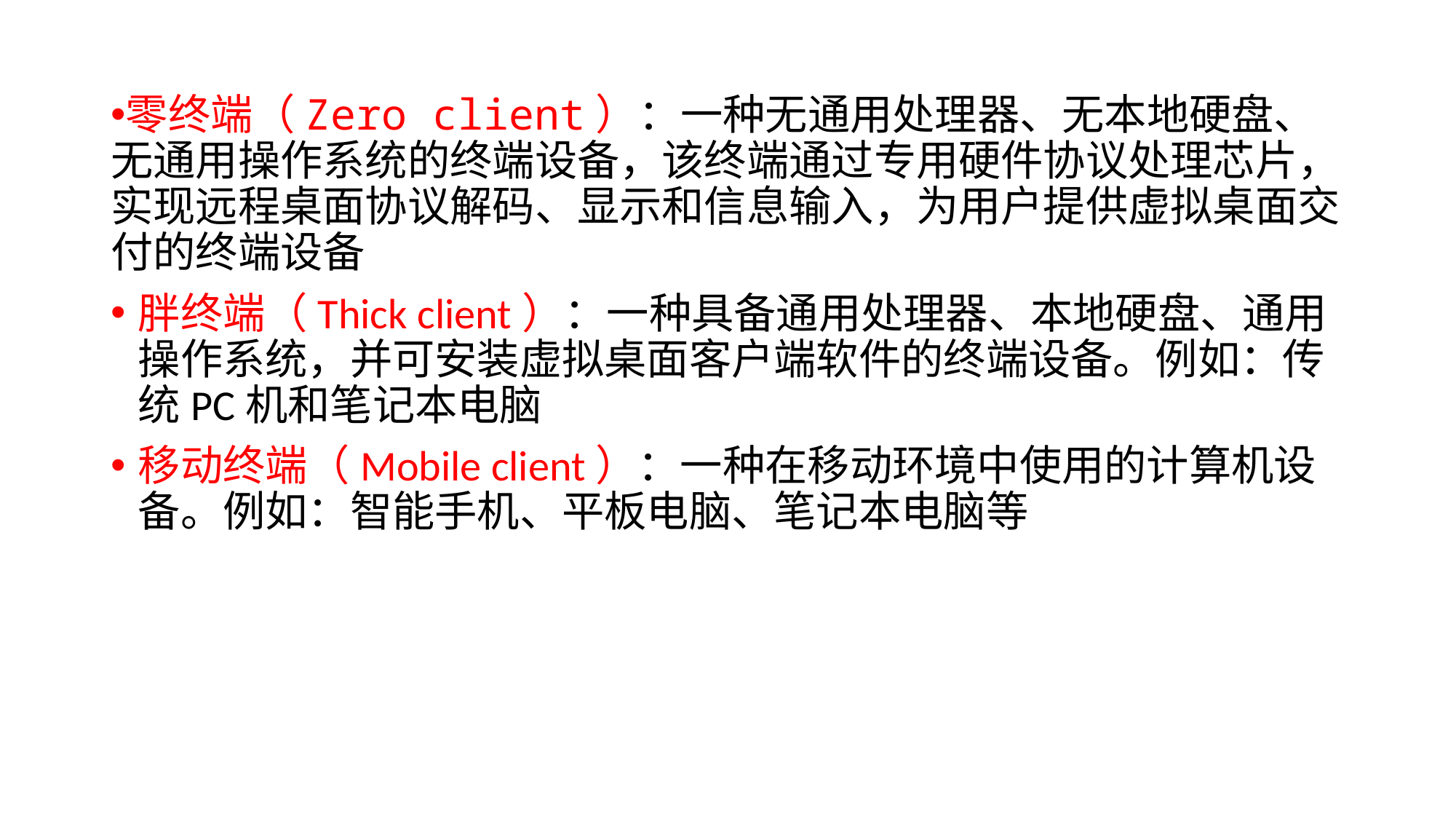

零终端（Zero client）：一种无通用处理器、无本地硬盘、无通用操作系统的终端设备，该终端通过专用硬件协议处理芯片，实现远程桌面协议解码、显示和信息输入，为用户提供虚拟桌面交付的终端设备
胖终端（Thick client）：一种具备通用处理器、本地硬盘、通用操作系统，并可安装虚拟桌面客户端软件的终端设备。例如：传统PC机和笔记本电脑
移动终端（Mobile client）：一种在移动环境中使用的计算机设备。例如：智能手机、平板电脑、笔记本电脑等